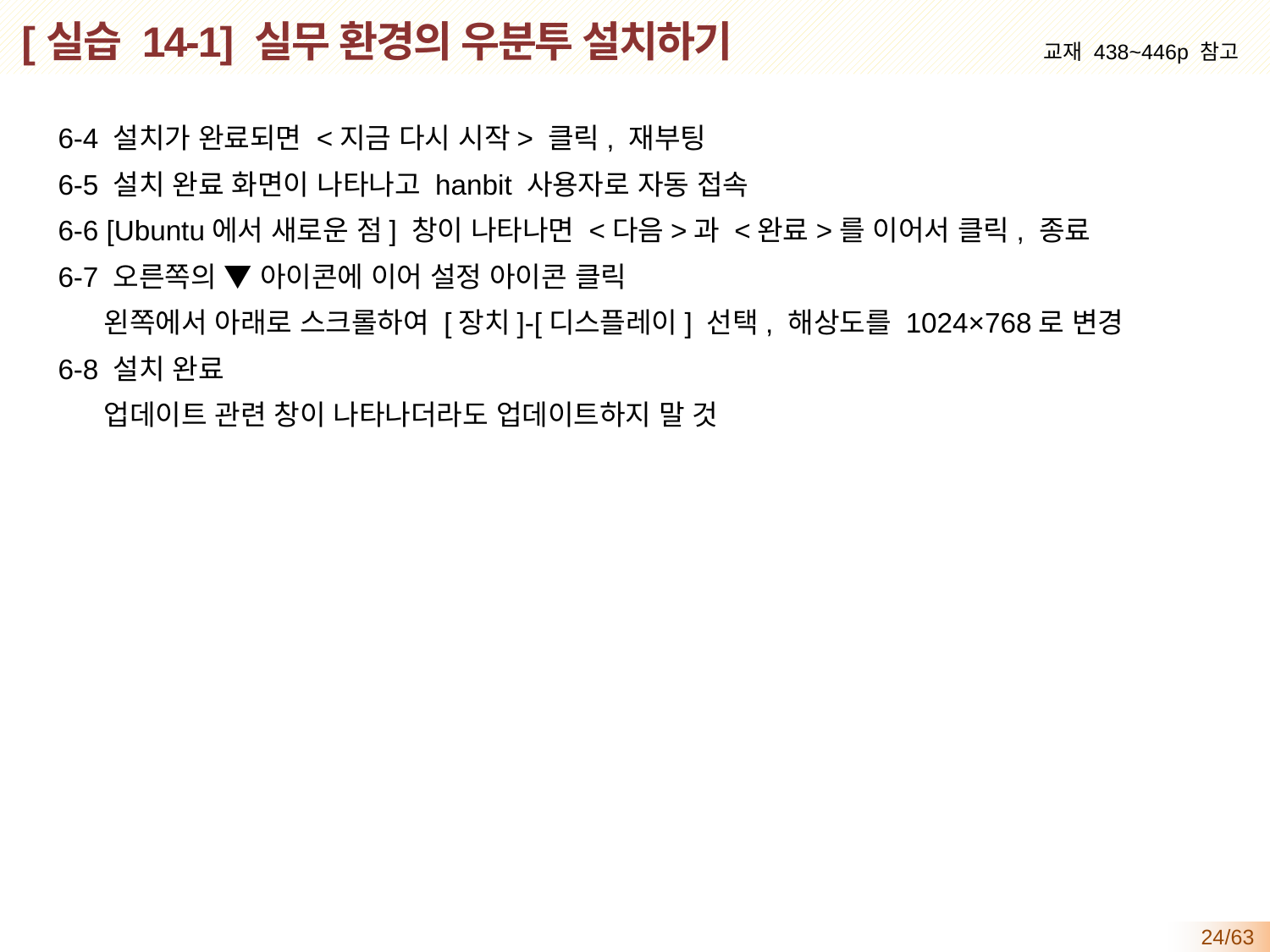

# [실습 14-1] 실무 환경의 우분투 설치하기
교재 438~446p 참고
   6-4 설치가 완료되면 <지금 다시 시작> 클릭, 재부팅
   6-5 설치 완료 화면이 나타나고 hanbit 사용자로 자동 접속
   6-6 [Ubuntu에서 새로운 점] 창이 나타나면 <다음>과 <완료>를 이어서 클릭, 종료
   6-7 오른쪽의 ▼ 아이콘에 이어 설정 아이콘 클릭
        왼쪽에서 아래로 스크롤하여 [장치]-[디스플레이] 선택, 해상도를 1024×768로 변경
   6-8 설치 완료
        업데이트 관련 창이 나타나더라도 업데이트하지 말 것